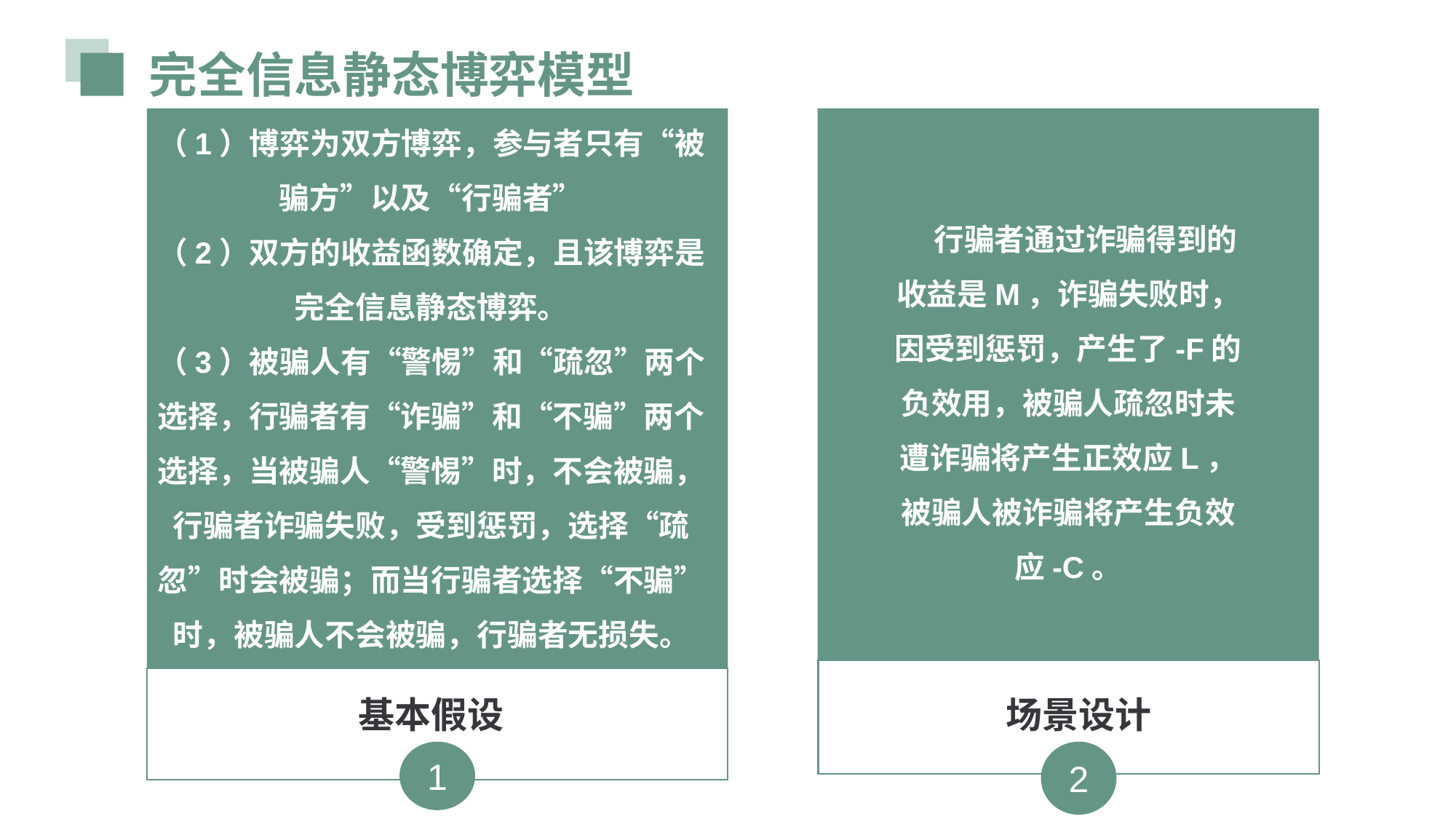

完全信息静态博弈模型

（1）博弈为双方博弈，参与者只有“被骗方”以及“行骗者”
（2）双方的收益函数确定，且该博弈是完全信息静态博弈。
（3）被骗人有“警惕”和“疏忽”两个选择，行骗者有“诈骗”和“不骗”两个选择，当被骗人“警惕”时，不会被骗，行骗者诈骗失败，受到惩罚，选择“疏忽”时会被骗；而当行骗者选择“不骗”时，被骗人不会被骗，行骗者无损失。

    行骗者通过诈骗得到的收益是M，诈骗失败时，因受到惩罚，产生了-F的负效用，被骗人疏忽时未遭诈骗将产生正效应L，被骗人被诈骗将产生负效应-C。

基本假设
场景设计
1
2